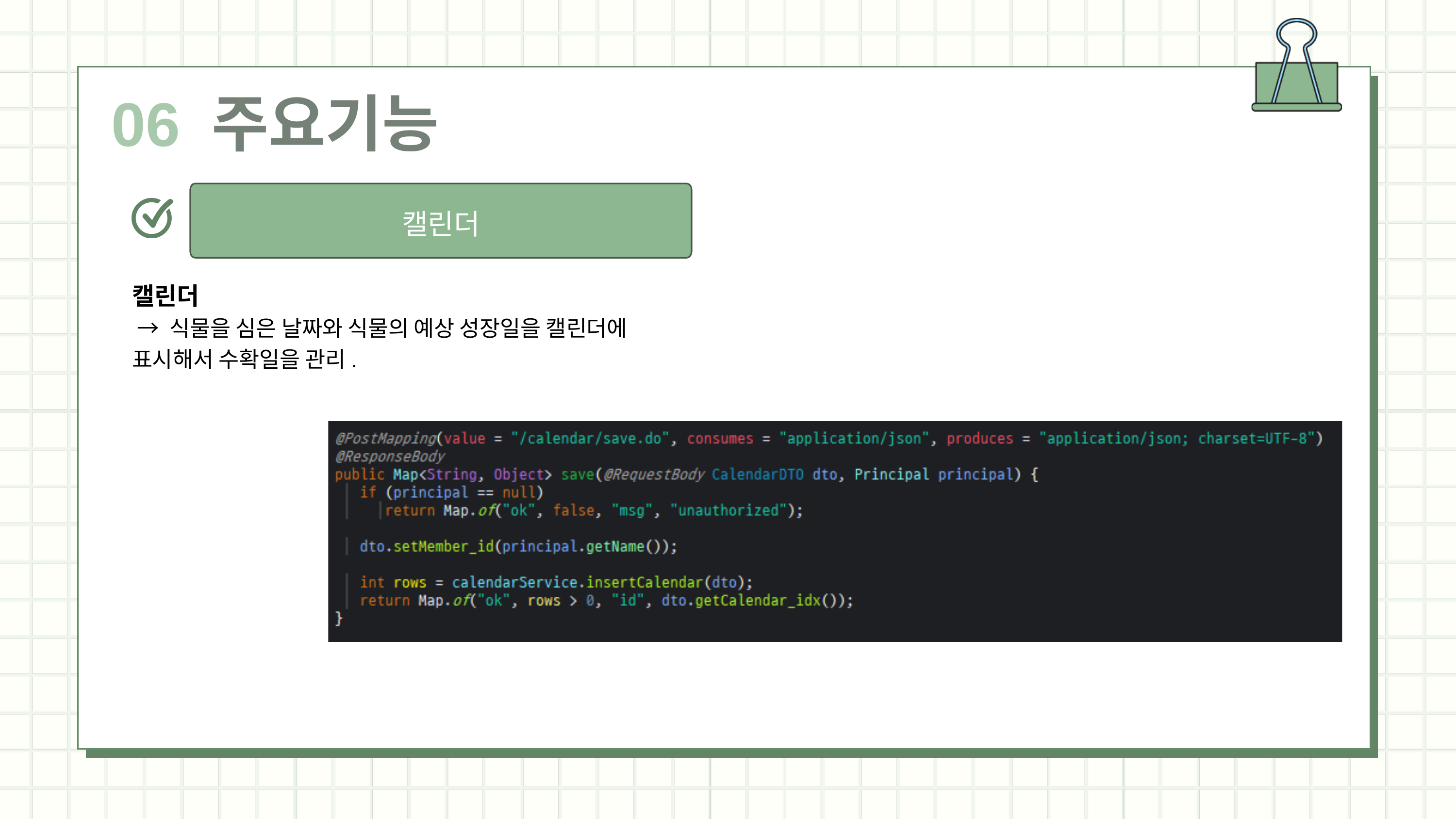

06 주요기능
캘린더

캘린더
 → 식물을 심은 날짜와 식물의 예상 성장일을 캘린더에
표시해서 수확일을 관리.